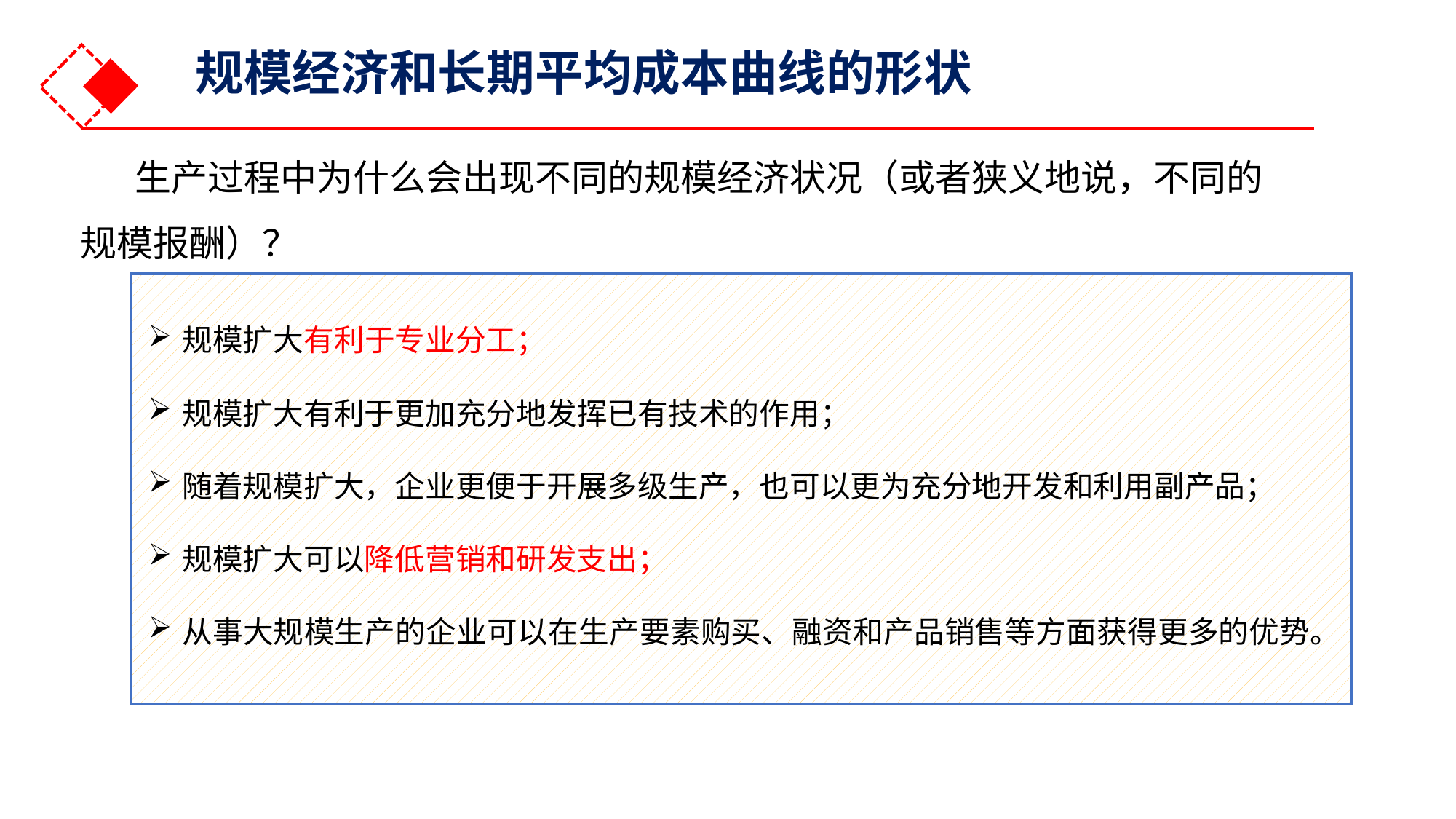

规模经济和长期平均成本曲线的形状

生产过程中为什么会出现不同的规模经济状况（或者狭义地说，不同的规模报酬）？

规模扩大有利于专业分工；
规模扩大有利于更加充分地发挥已有技术的作用；
随着规模扩大，企业更便于开展多级生产，也可以更为充分地开发和利用副产品；
规模扩大可以降低营销和研发支出；
从事大规模生产的企业可以在生产要素购买、融资和产品销售等方面获得更多的优势。